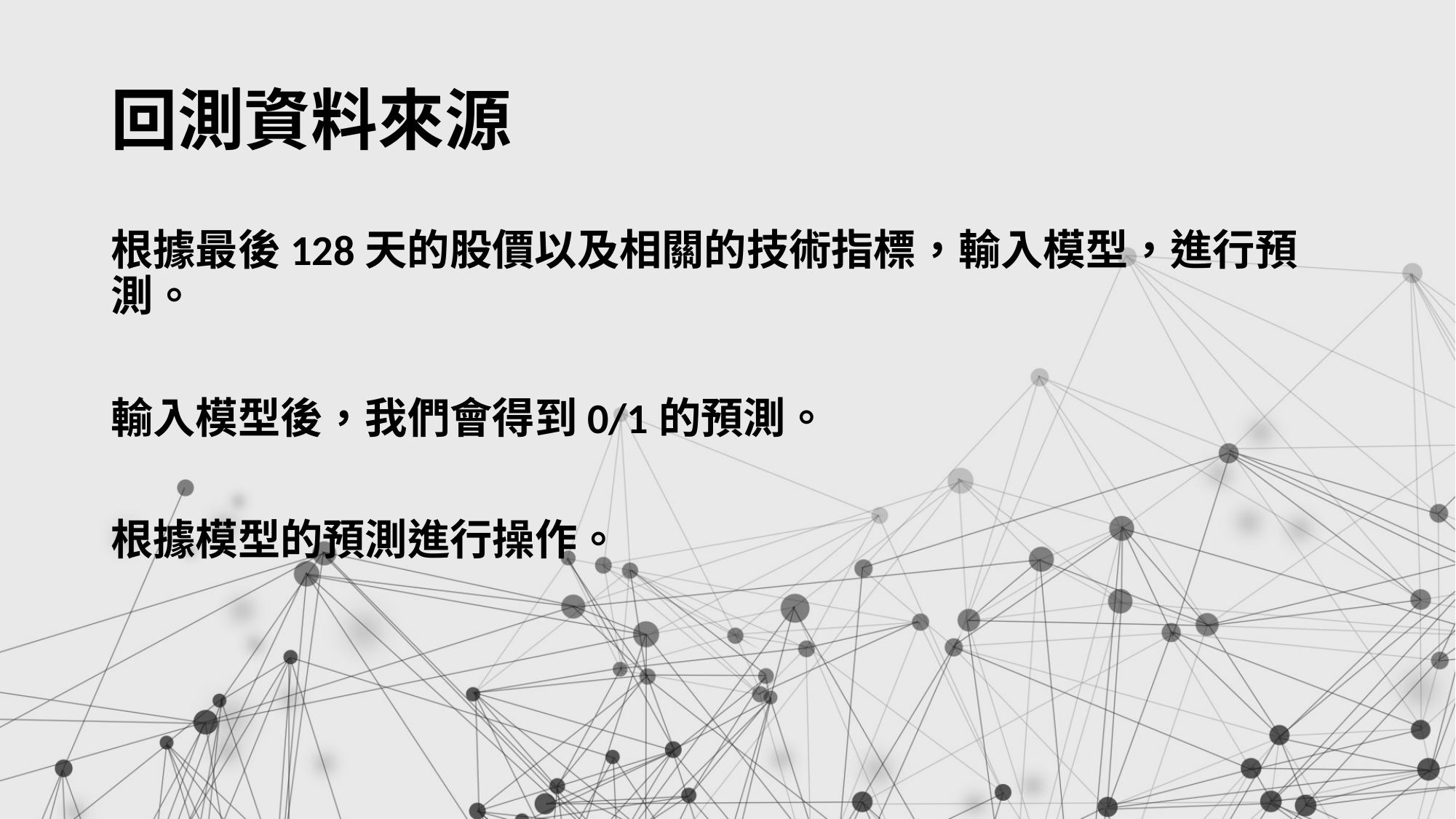

# 回測資料來源
根據最後128天的股價以及相關的技術指標，輸入模型，進行預測。

輸入模型後，我們會得到0/1的預測。

根據模型的預測進行操作。